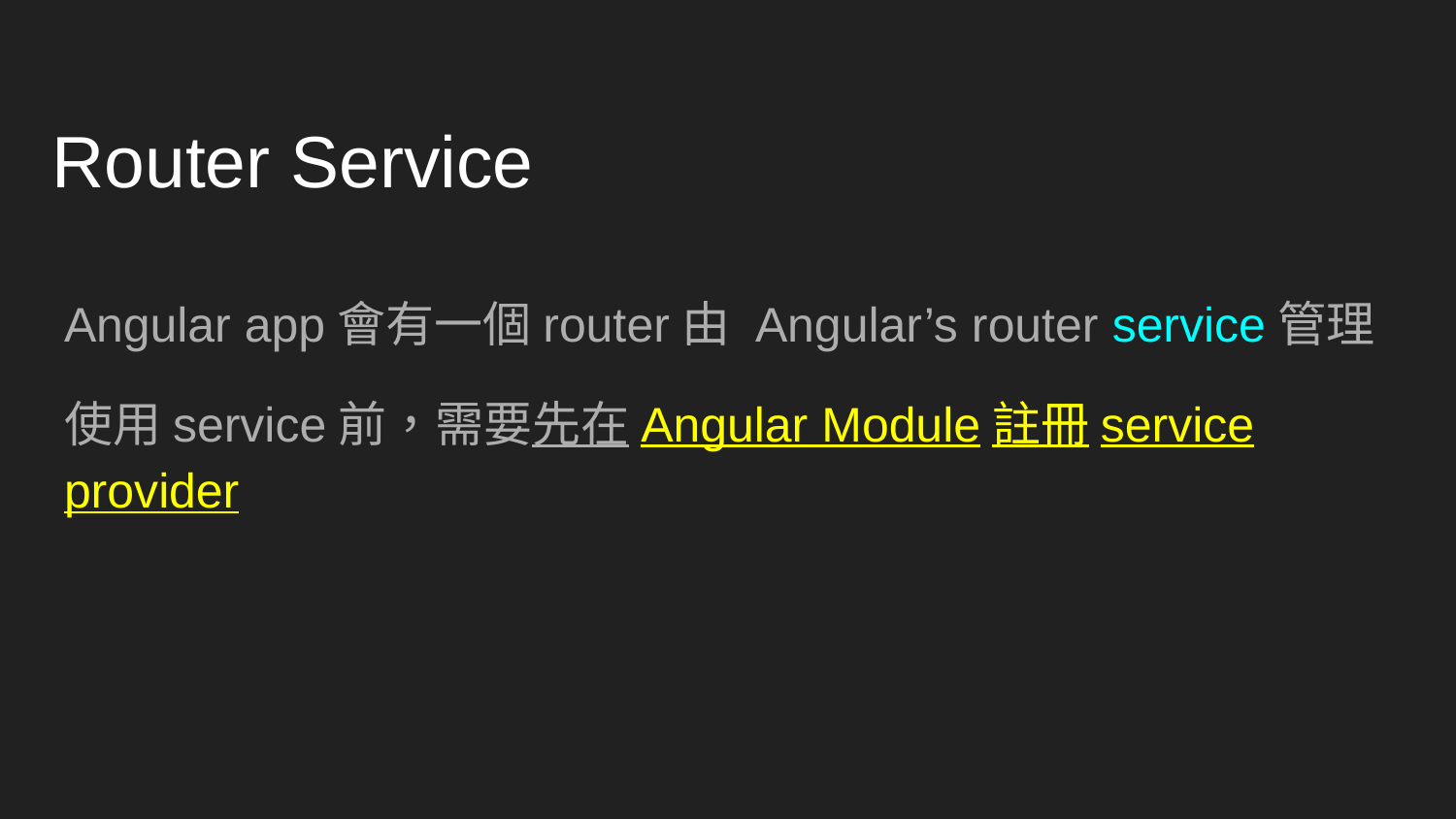

# Router Service
Angular app會有一個router由 Angular’s router service管理
使用service前，需要先在Angular Module註冊service provider